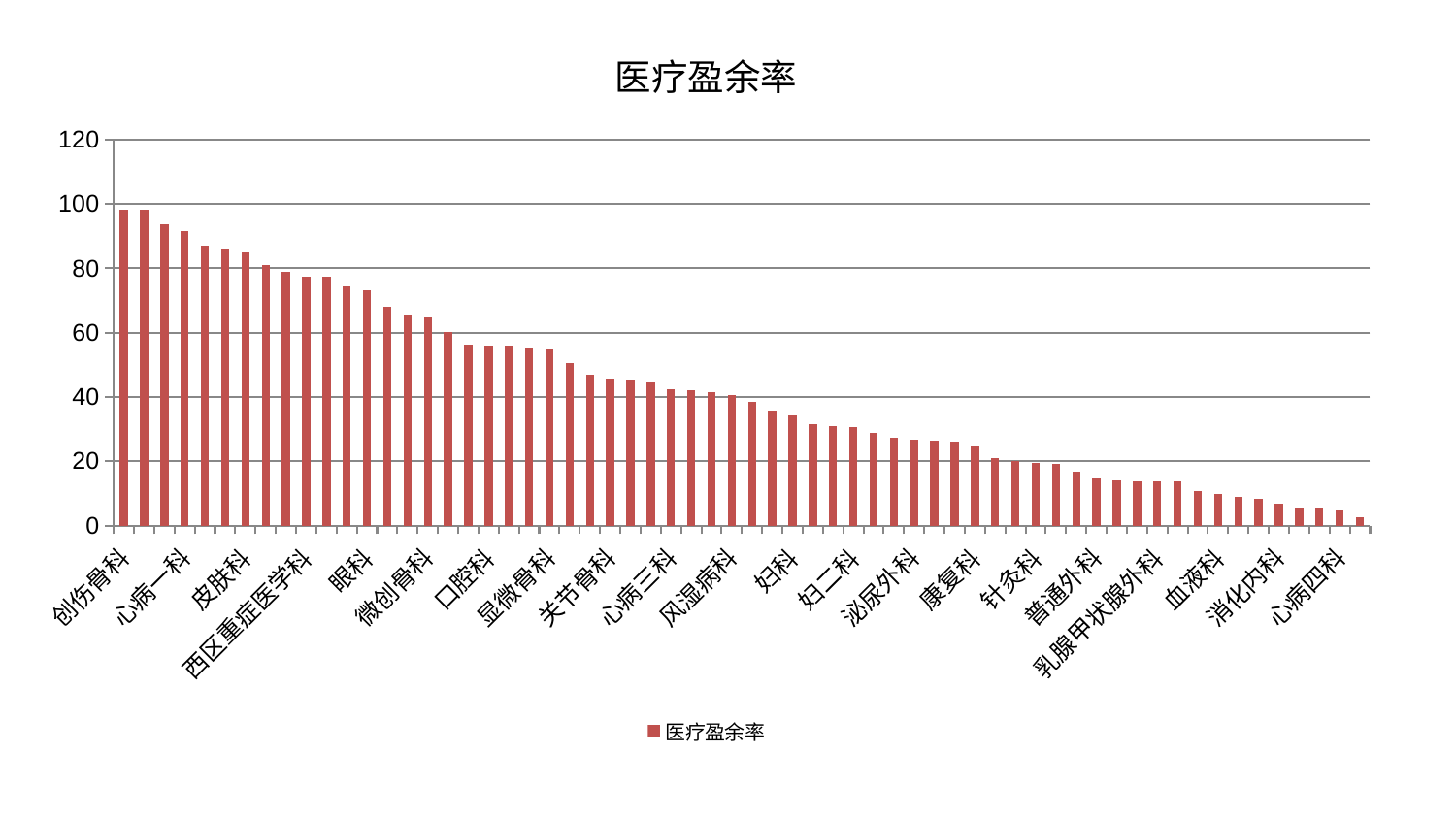

### Chart: 医疗盈余率

| Category | 医疗盈余率 |
|---|---|
| 创伤骨科 | 98.17499866176864 |
| 男科 | 98.1277234336717 |
| 肾脏内科 | 93.6168106715613 |
| 心病一科 | 91.46314267857566 |
| 儿科 | 87.22212325951435 |
| 综合内科 | 85.76199784228868 |
| 皮肤科 | 85.10826737750182 |
| 脾胃科消化科合并 | 80.93219901124058 |
| 肝病科 | 79.06766879981492 |
| 西区重症医学科 | 77.43220774801817 |
| 内分泌科 | 77.29119310172483 |
| 产科 | 74.29254819629443 |
| 眼科 | 73.12166457349629 |
| 神经外科 | 68.12852018946158 |
| 脊柱骨科 | 65.47691910491527 |
| 微创骨科 | 64.6741783852411 |
| 东区重症医学科 | 60.35699690700387 |
| 胸外科 | 56.08132283707865 |
| 口腔科 | 55.651981339797295 |
| 东区肾病科 | 55.644273546828124 |
| 脑病三科 | 55.00310406370852 |
| 显微骨科 | 54.68821984684742 |
| 呼吸内科 | 50.6541619743645 |
| 耳鼻喉科 | 47.05696086937894 |
| 关节骨科 | 45.486195208652134 |
| 小儿推拿科 | 45.17348911903629 |
| 治未病中心 | 44.531322607085876 |
| 心病三科 | 42.27683444544756 |
| 小儿骨科 | 42.19039495370724 |
| 心血管内科 | 41.368013151701845 |
| 风湿病科 | 40.476778593445786 |
| 骨科 | 38.5839655184798 |
| 脑病二科 | 35.410241012521126 |
| 妇科 | 34.348981047174654 |
| 重症医学科 | 31.505749091113078 |
| 肾病科 | 30.780180542913847 |
| 妇二科 | 30.47655888962342 |
| 神经内科 | 28.901404543960997 |
| 中医经典科 | 27.198267329944727 |
| 泌尿外科 | 26.553982200076966 |
| 心病二科 | 26.302656841238537 |
| 周围血管科 | 26.193988659821787 |
| 康复科 | 24.505961050689407 |
| 医院 | 20.99303395415031 |
| 脑病一科 | 20.00679699872432 |
| 针灸科 | 19.33480689387983 |
| 中医外治中心 | 19.307145657289148 |
| 肝胆外科 | 16.652748094584148 |
| 普通外科 | 14.782546228353732 |
| 身心医学科 | 13.92992664680488 |
| 妇科妇二科合并 | 13.877129163855418 |
| 乳腺甲状腺外科 | 13.700635323367315 |
| 脾胃病科 | 13.584372131765154 |
| 肿瘤内科 | 10.72365444175798 |
| 血液科 | 9.675114437534905 |
| 推拿科 | 8.751274049276292 |
| 老年医学科 | 8.371896910943066 |
| 消化内科 | 6.883553712897839 |
| 肛肠科 | 5.466727280031658 |
| 运动损伤骨科 | 5.38639669171701 |
| 心病四科 | 4.645770777270486 |
| 美容皮肤科 | 2.6133015945871696 |
91